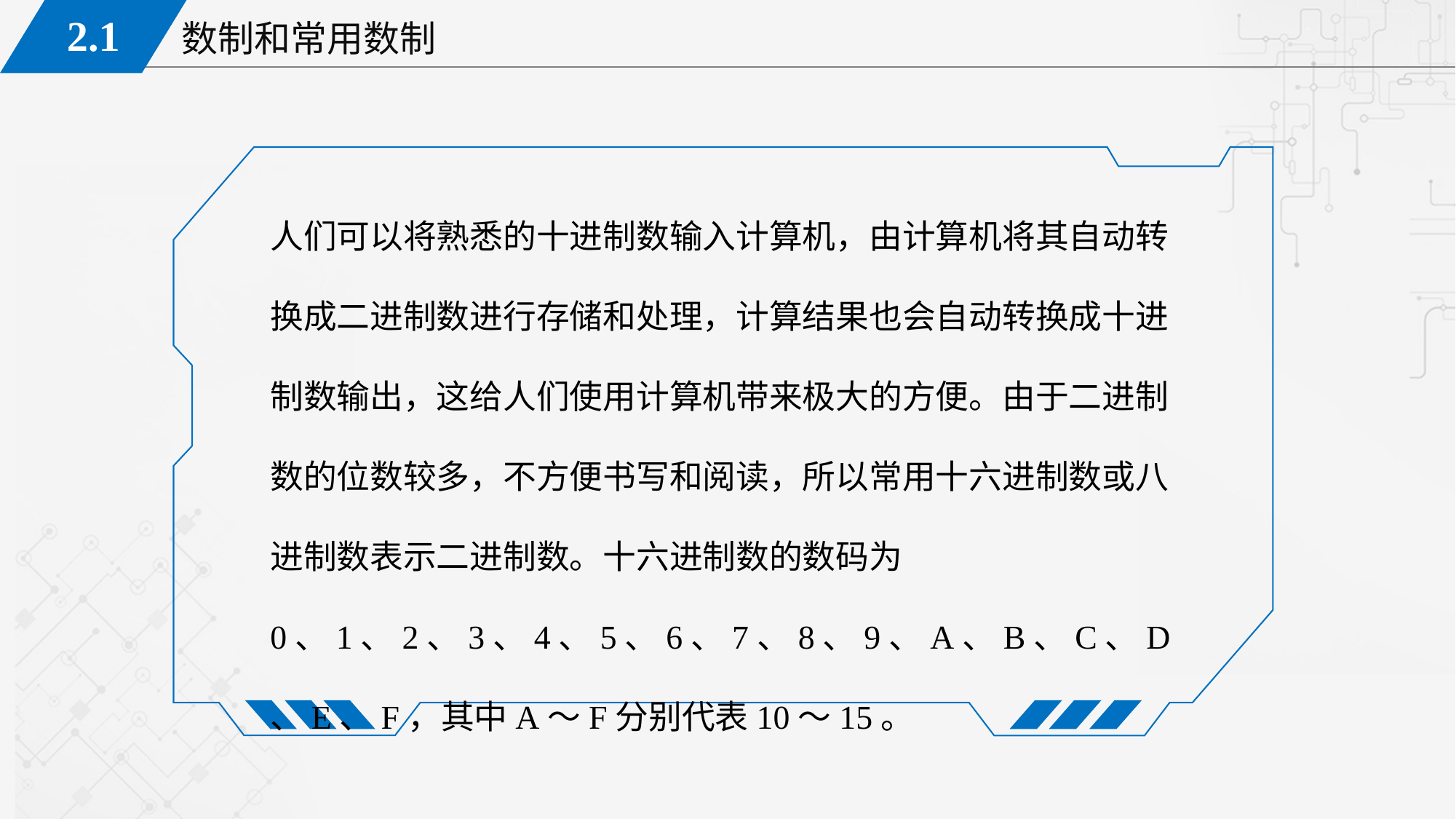

人们可以将熟悉的十进制数输入计算机，由计算机将其自动转换成二进制数进行存储和处理，计算结果也会自动转换成十进制数输出，这给人们使用计算机带来极大的方便。由于二进制数的位数较多，不方便书写和阅读，所以常用十六进制数或八进制数表示二进制数。十六进制数的数码为0、1、2、3、4、5、6、7、8、9、A、B、C、D、E、F，其中A～F分别代表10～15。